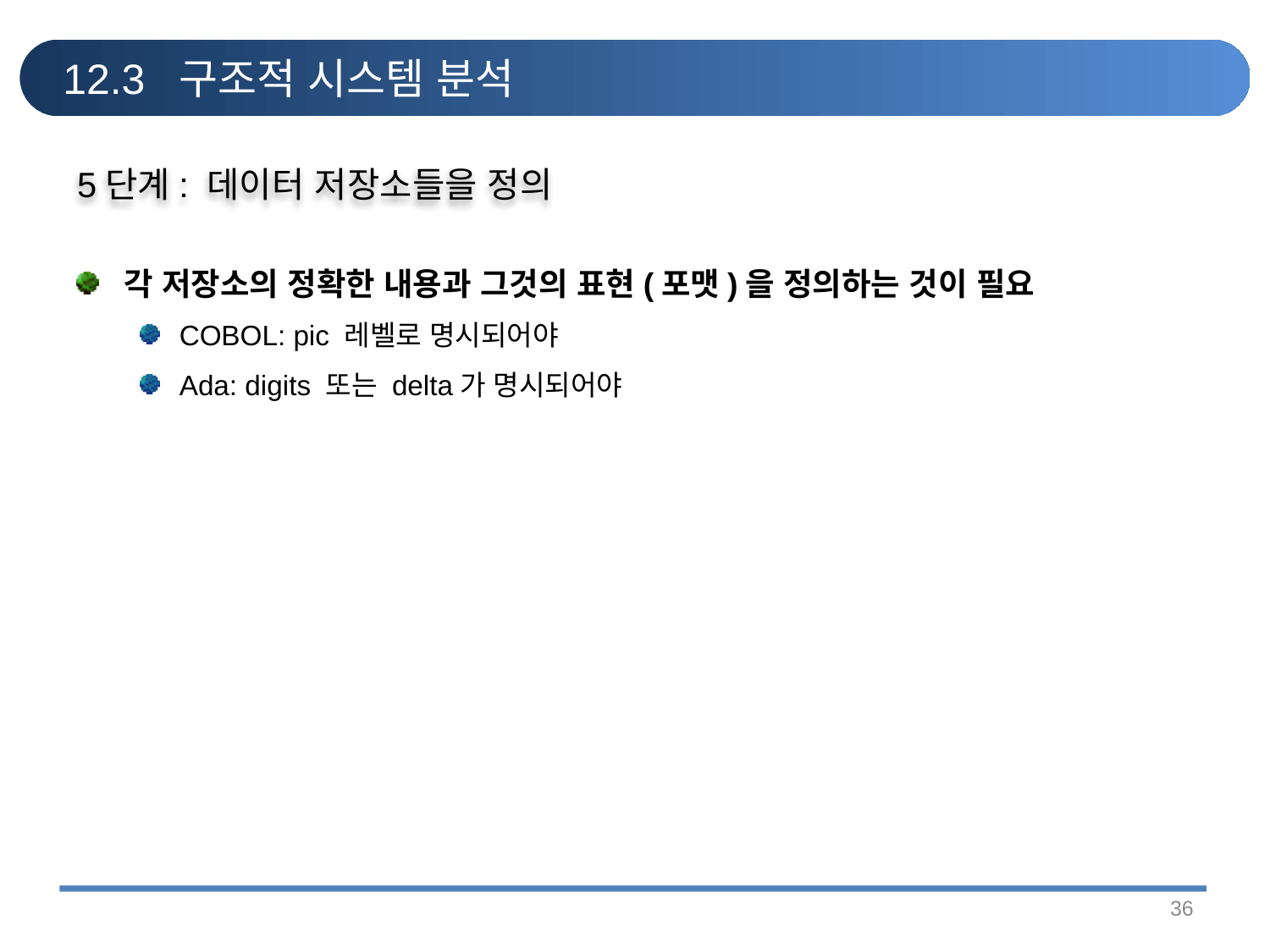

# 12.3  구조적 시스템 분석
5단계: 데이터 저장소들을 정의
각 저장소의 정확한 내용과 그것의 표현(포맷)을 정의하는 것이 필요
COBOL: pic 레벨로 명시되어야
Ada: digits 또는 delta가 명시되어야
36